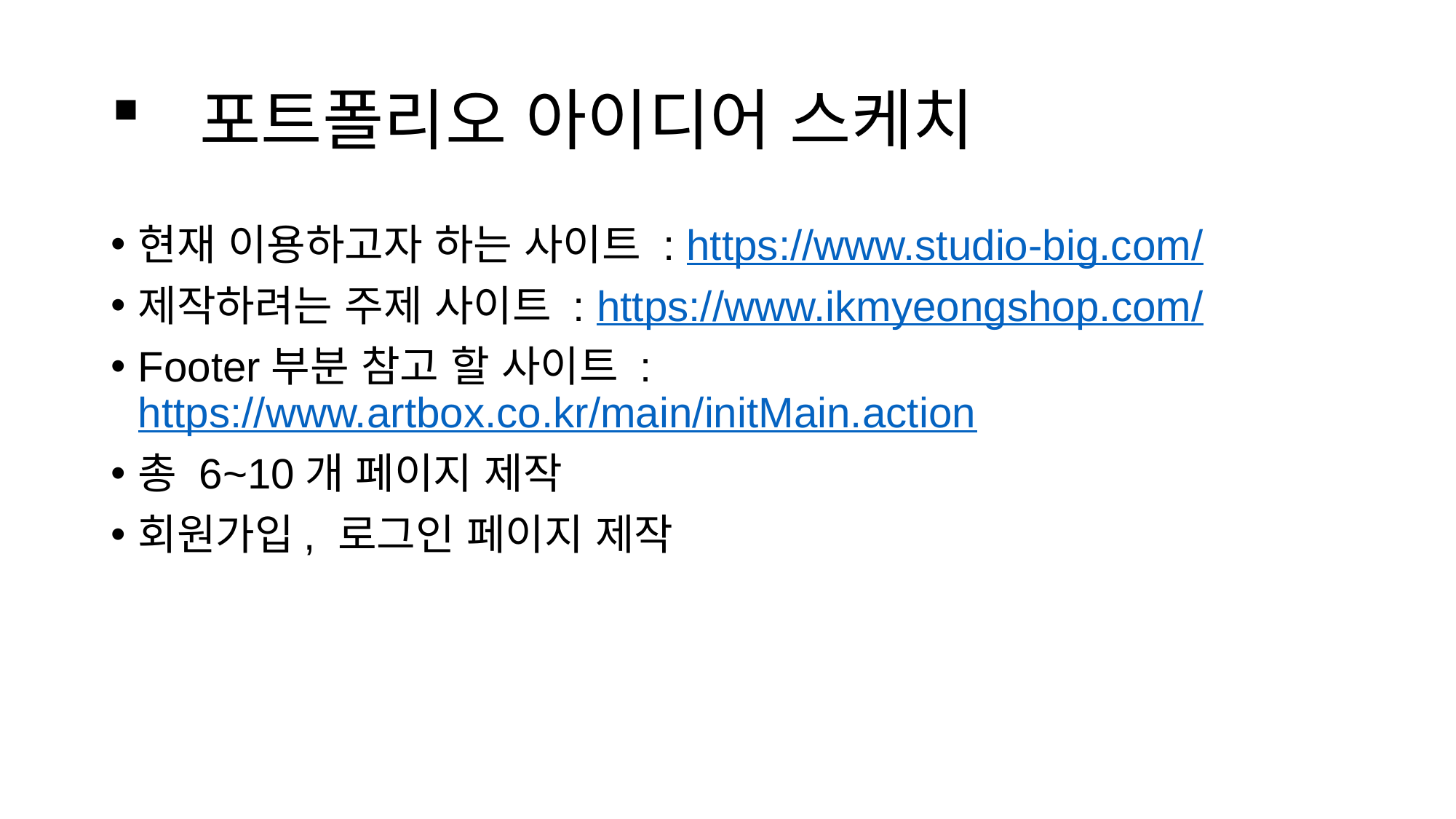

# 포트폴리오 아이디어 스케치
현재 이용하고자 하는 사이트 : https://www.studio-big.com/
제작하려는 주제 사이트 : https://www.ikmyeongshop.com/
Footer부분 참고 할 사이트 : https://www.artbox.co.kr/main/initMain.action
총 6~10개 페이지 제작
회원가입, 로그인 페이지 제작